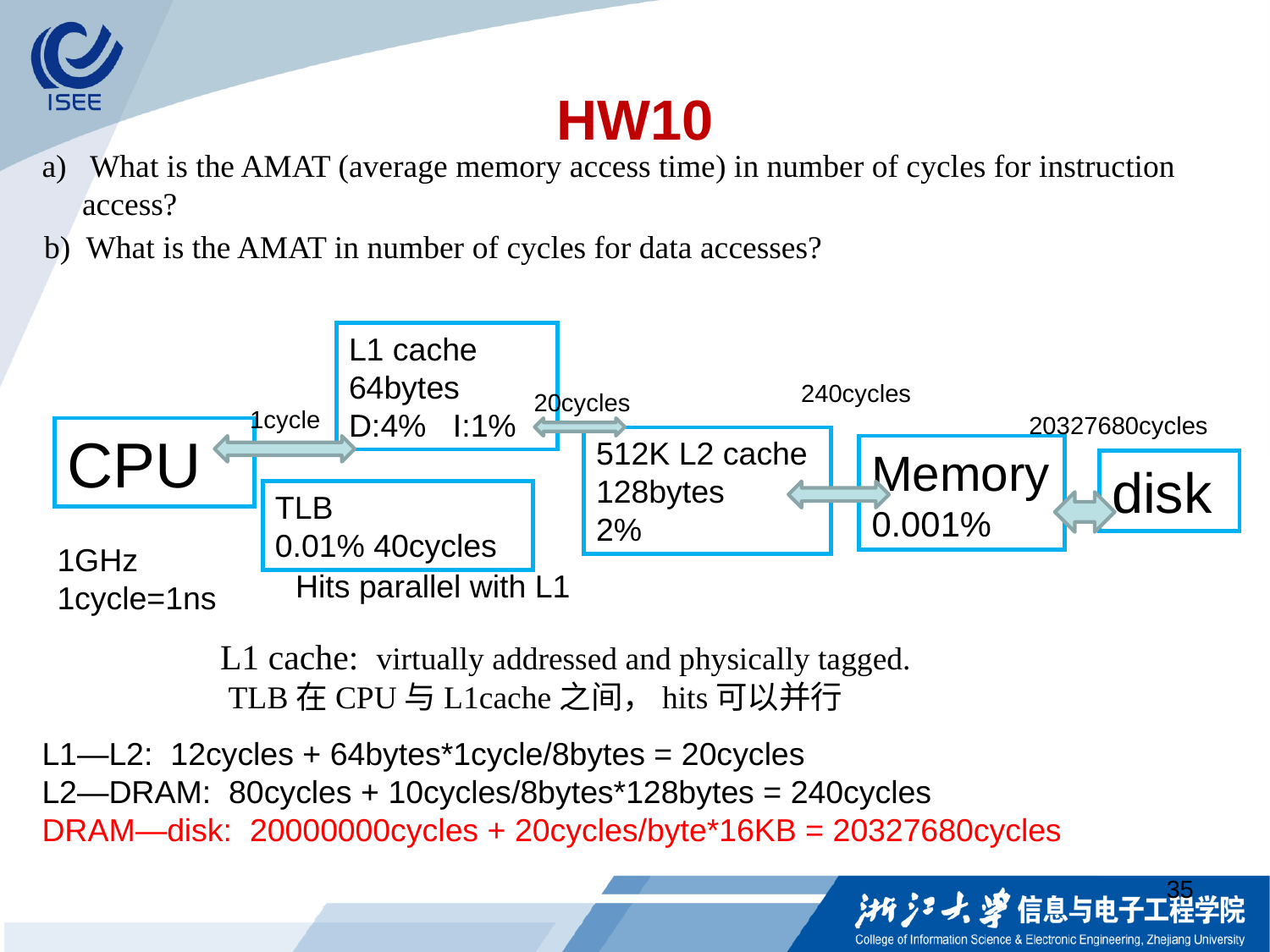

# HW10
What is the AMAT (average memory access time) in number of cycles for instruction
     access?
b)  What is the AMAT in number of cycles for data accesses?
L1 cache
64bytes
D:4%   I:1%
240cycles
20cycles
1cycle
20327680cycles
CPU

512K L2 cache
128bytes
2%

Memory
0.001%
disk
TLB
0.01% 40cycles

1GHz
1cycle=1ns
Hits parallel with L1
L1 cache:  virtually addressed and physically tagged.
 TLB在CPU与L1cache之间，hits可以并行
L1—L2:  12cycles + 64bytes*1cycle/8bytes = 20cycles
L2—DRAM:  80cycles + 10cycles/8bytes*128bytes = 240cycles
DRAM—disk:  20000000cycles + 20cycles/byte*16KB = 20327680cycles

35